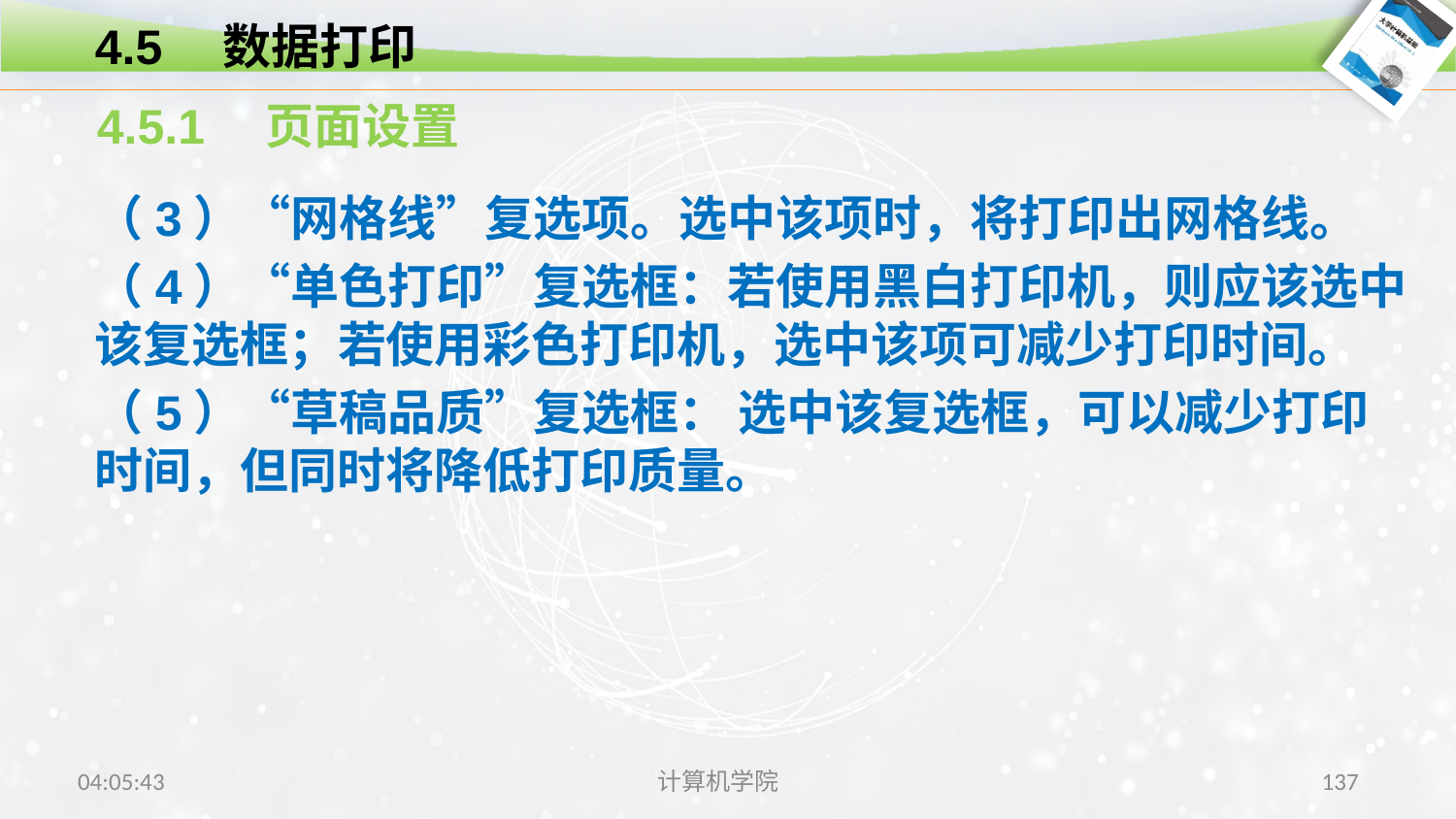

4.5　数据打印
4.5.1　页面设置

（3）“网格线”复选项。选中该项时，将打印出网格线。
（4）“单色打印”复选框：若使用黑白打印机，则应该选中该复选框；若使用彩色打印机，选中该项可减少打印时间。
（5）“草稿品质”复选框： 选中该复选框，可以减少打印时间，但同时将降低打印质量。